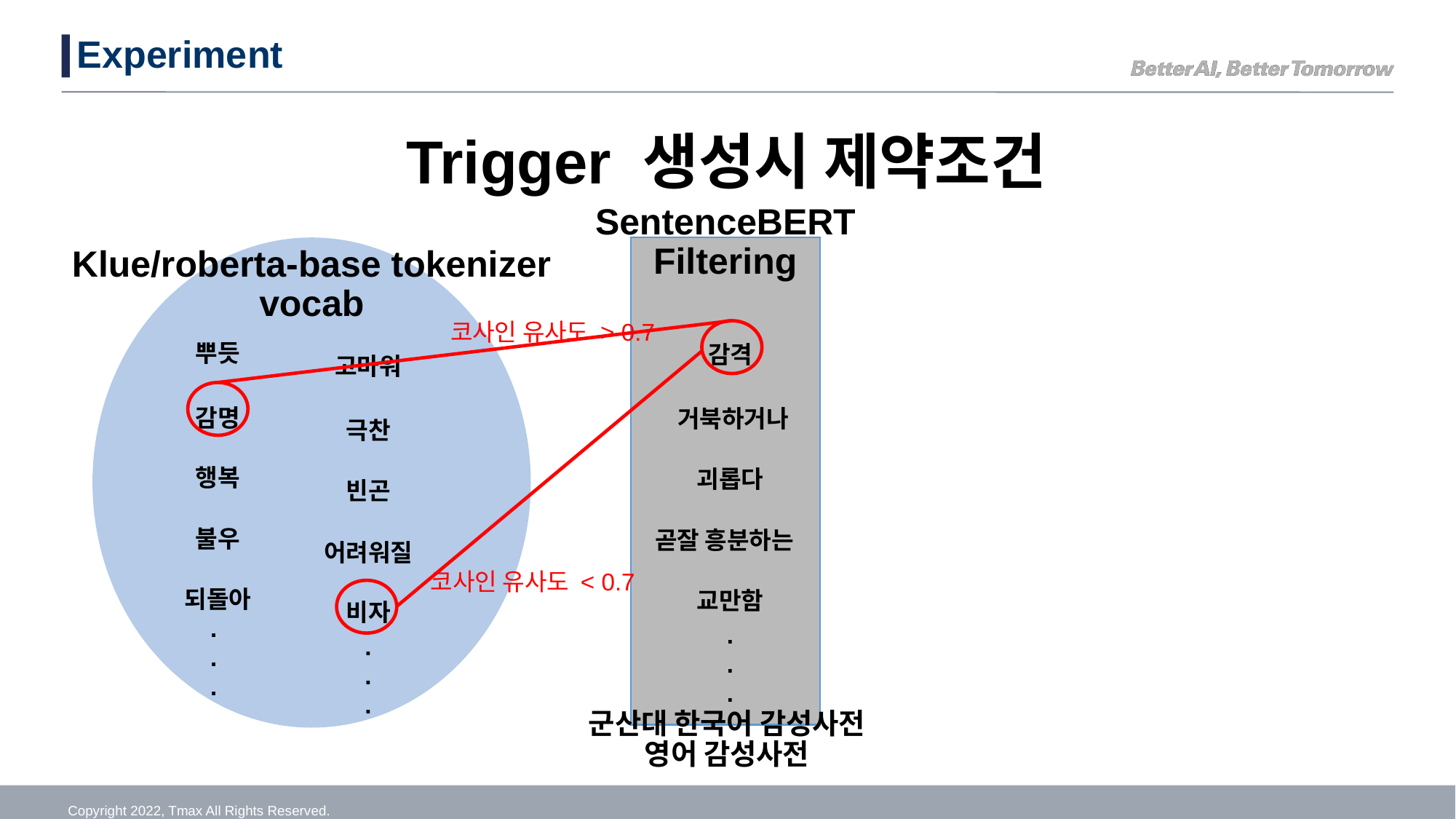

# Experiment
Trigger 생성시 제약조건
SentenceBERT
Filtering

감격
거북하거나
괴롭다
곧잘 흥분하는
교만함
.
.
.
군산대 한국어 감성사전
영어 감성사전

Klue/roberta-base tokenizer
vocab
뿌듯
고마워
감명
극찬
행복
빈곤
불우
어려워질
되돌아
비자
.
.
.
.
.
.
코사인 유사도 > 0.7

코사인 유사도 < 0.7

22